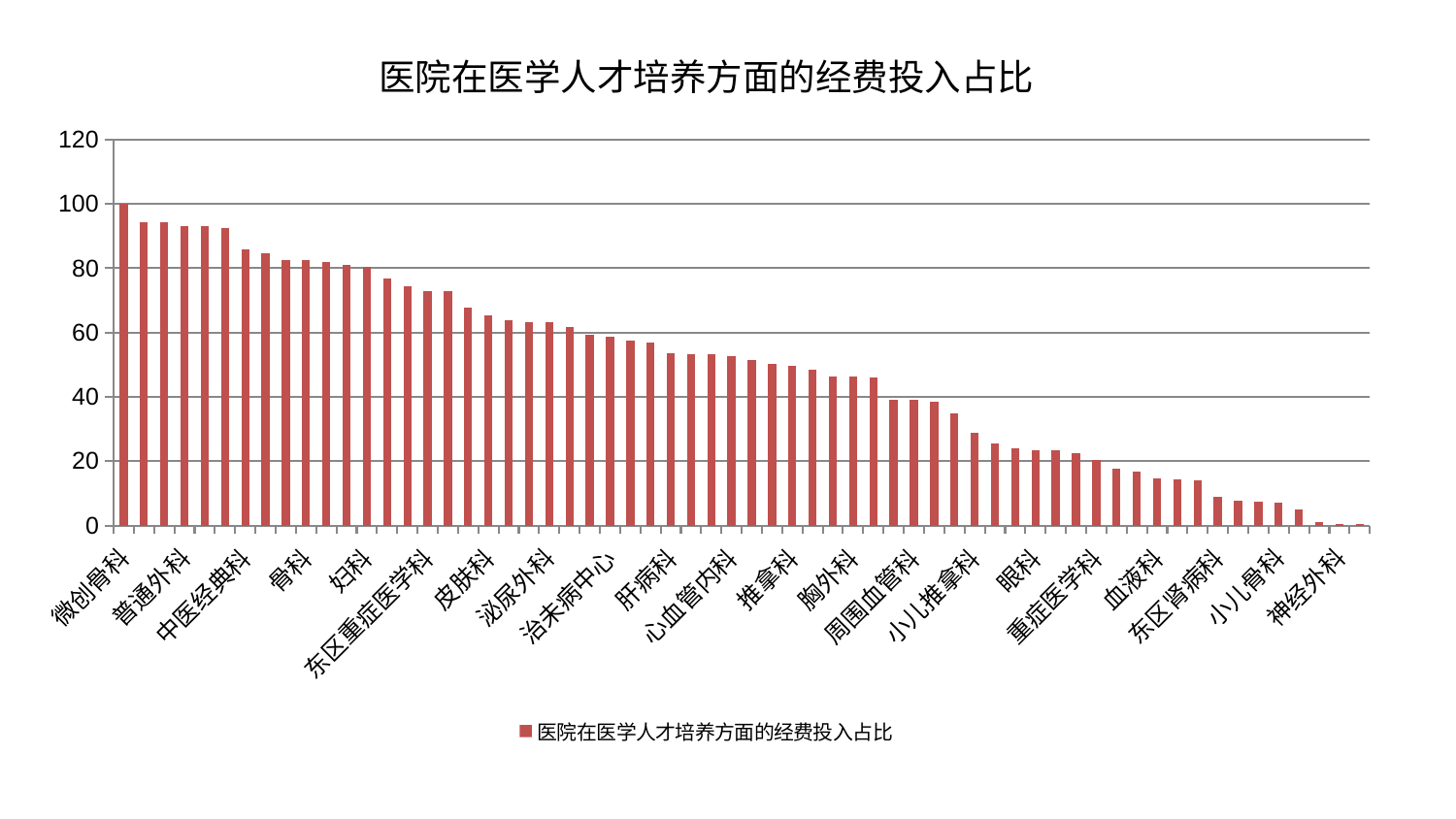

### Chart: 医院在医学人才培养方面的经费投入占比

| Category | 医院在医学人才培养方面的经费投入占比 |
|---|---|
| 微创骨科 | 99.99999999999999 |
| 老年医学科 | 94.38809369061958 |
| 肾脏内科 | 94.29572668476689 |
| 普通外科 | 93.09888499728056 |
| 脊柱骨科 | 93.0286566487178 |
| 综合内科 | 92.46484749686643 |
| 中医经典科 | 85.9978627124483 |
| 呼吸内科 | 84.6383747960099 |
| 脑病二科 | 82.54634178953917 |
| 骨科 | 82.40512065492848 |
| 创伤骨科 | 81.80323552099371 |
| 口腔科 | 80.98230831996743 |
| 妇科 | 80.52208019830535 |
| 肝胆外科 | 76.87840470739692 |
| 神经内科 | 74.26259107407076 |
| 东区重症医学科 | 72.98024641066402 |
| 儿科 | 72.87656043717439 |
| 乳腺甲状腺外科 | 67.79417503311574 |
| 皮肤科 | 65.36093545840859 |
| 美容皮肤科 | 63.743111465695314 |
| 身心医学科 | 63.14663627176498 |
| 泌尿外科 | 63.137019478729535 |
| 肾病科 | 61.68952908845176 |
| 心病一科 | 59.44121338500438 |
| 治未病中心 | 58.69318742901541 |
| 妇二科 | 57.428577991242356 |
| 心病三科 | 56.95263739646829 |
| 肝病科 | 53.661081282363405 |
| 耳鼻喉科 | 53.422691136041266 |
| 关节骨科 | 53.369328633627426 |
| 心血管内科 | 52.63423730606223 |
| 脑病三科 | 51.61816804197517 |
| 显微骨科 | 50.32110663599973 |
| 推拿科 | 49.682154488784896 |
| 消化内科 | 48.39852782390843 |
| 心病四科 | 46.48184192550961 |
| 胸外科 | 46.24673519498403 |
| 风湿病科 | 46.117976419513965 |
| 脑病一科 | 39.08882208211877 |
| 周围血管科 | 39.0710140673328 |
| 妇科妇二科合并 | 38.440466848326764 |
| 康复科 | 34.76213680150112 |
| 小儿推拿科 | 28.719789035726183 |
| 西区重症医学科 | 25.39723200902034 |
| 肿瘤内科 | 23.875728992697642 |
| 眼科 | 23.505173004414935 |
| 针灸科 | 23.377935585704947 |
| 肛肠科 | 22.62067030514317 |
| 重症医学科 | 20.35126057366462 |
| 产科 | 17.549818933329735 |
| 运动损伤骨科 | 16.828039770625722 |
| 血液科 | 14.617107144323777 |
| 男科 | 14.484747337004762 |
| 脾胃科消化科合并 | 14.00109525865301 |
| 东区肾病科 | 8.965857892159411 |
| 中医外治中心 | 7.783909081305602 |
| 脾胃病科 | 7.478877640175411 |
| 小儿骨科 | 7.040857695302372 |
| 心病二科 | 4.967214811385795 |
| 内分泌科 | 0.9662843212333379 |
| 神经外科 | 0.5832361109237878 |
| 医院 | 0.3308127261718517 |
326